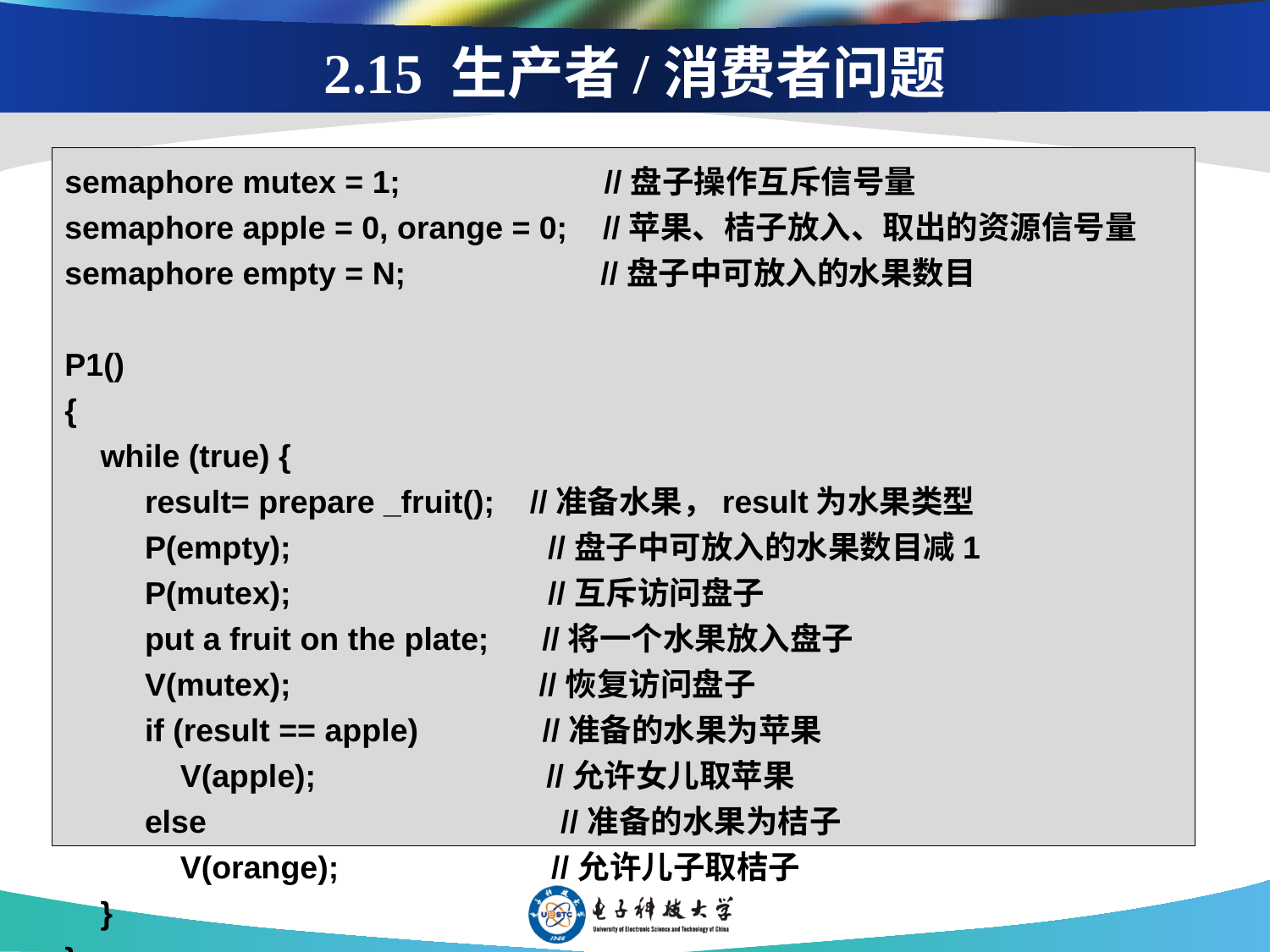

2.15 生产者/消费者问题
semaphore mutex = 1;                       //盘子操作互斥信号量
semaphore apple = 0, orange = 0;    //苹果、桔子放入、取出的资源信号量
semaphore empty = N;                      //盘子中可放入的水果数目

P1()
{
    while (true) {
         result= prepare _fruit();    //准备水果，result为水果类型
         P(empty);                             //盘子中可放入的水果数目减1
         P(mutex);                             //互斥访问盘子
         put a fruit on the plate;      //将一个水果放入盘子
         V(mutex);                            //恢复访问盘子
         if (result == apple)              //准备的水果为苹果
             V(apple);                          //允许女儿取苹果
         else                                        //准备的水果为桔子
             V(orange);                        //允许儿子取桔子
    }
}